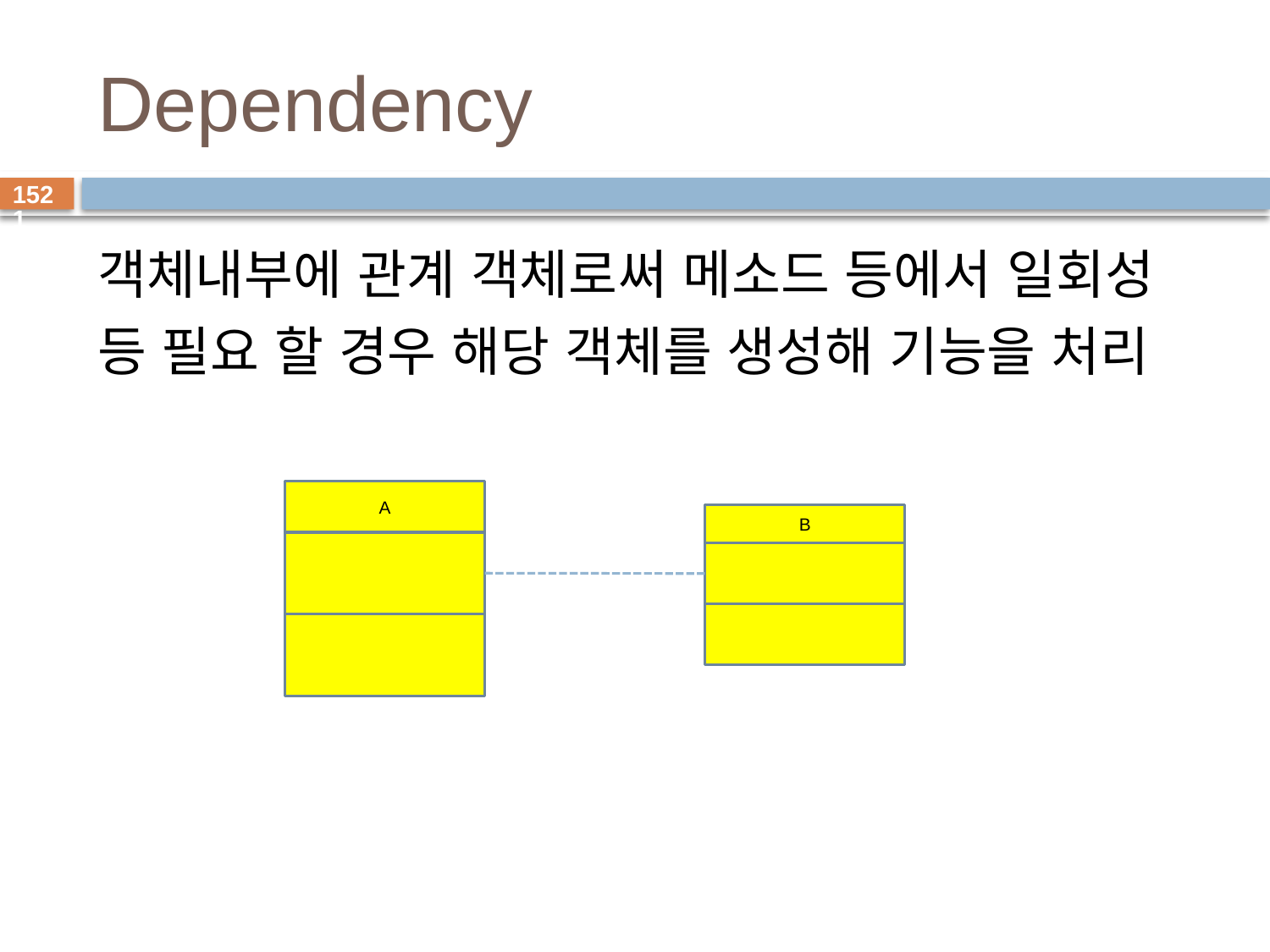

# Dependency
1521
객체내부에 관계 객체로써 메소드 등에서 일회성 등 필요 할 경우 해당 객체를 생성해 기능을 처리

A

B